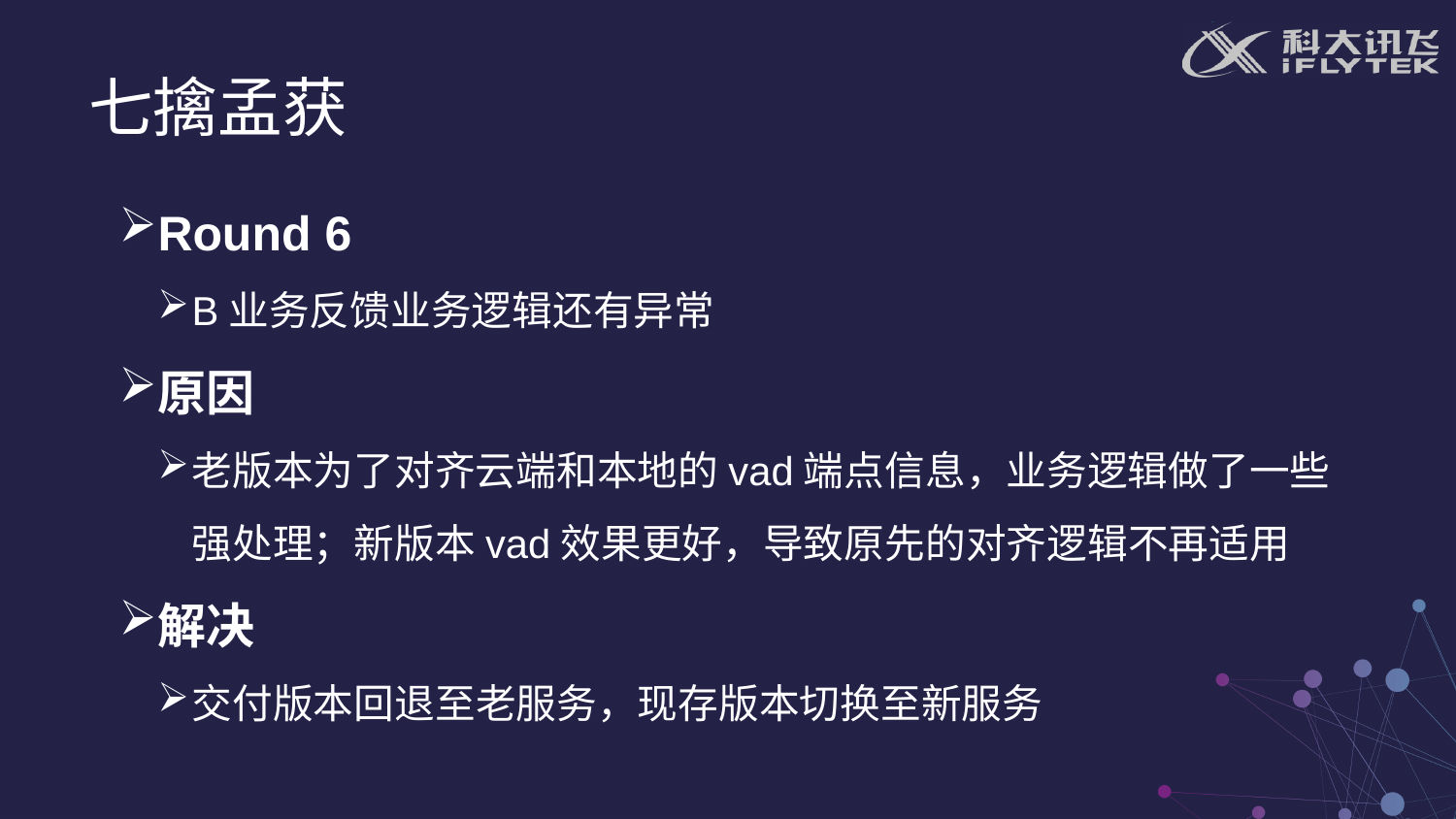

七擒孟获
Round 6
B业务反馈业务逻辑还有异常
原因
老版本为了对齐云端和本地的vad端点信息，业务逻辑做了一些强处理；新版本vad效果更好，导致原先的对齐逻辑不再适用
解决
交付版本回退至老服务，现存版本切换至新服务